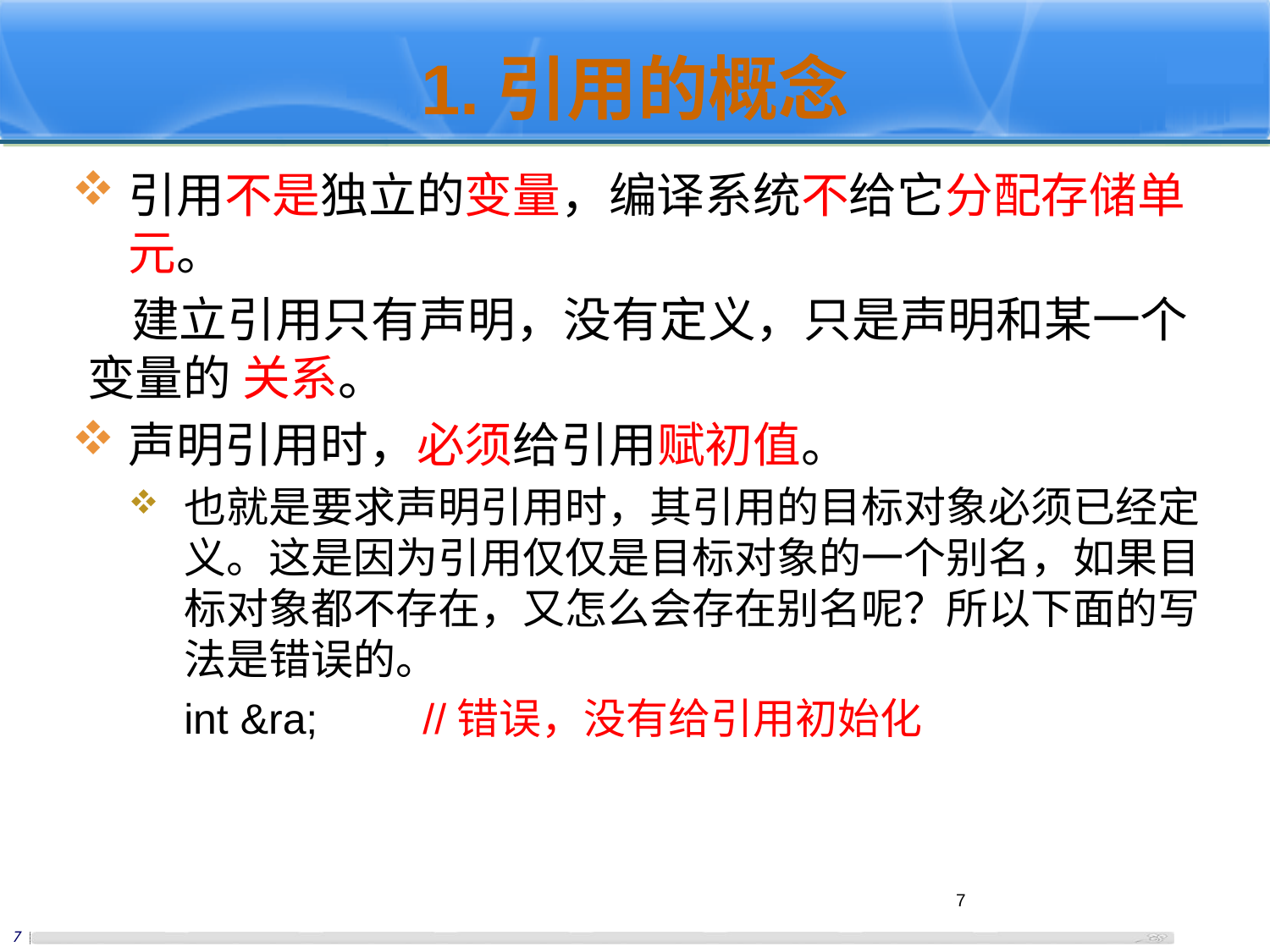

# 1.引用的概念
引用不是独立的变量，编译系统不给它分配存储单元。
   建立引用只有声明，没有定义，只是声明和某一个变量的 关系。
声明引用时，必须给引用赋初值。
也就是要求声明引用时，其引用的目标对象必须已经定义。这是因为引用仅仅是目标对象的一个别名，如果目标对象都不存在，又怎么会存在别名呢？所以下面的写法是错误的。
	int &ra;
//错误，没有给引用初始化
7